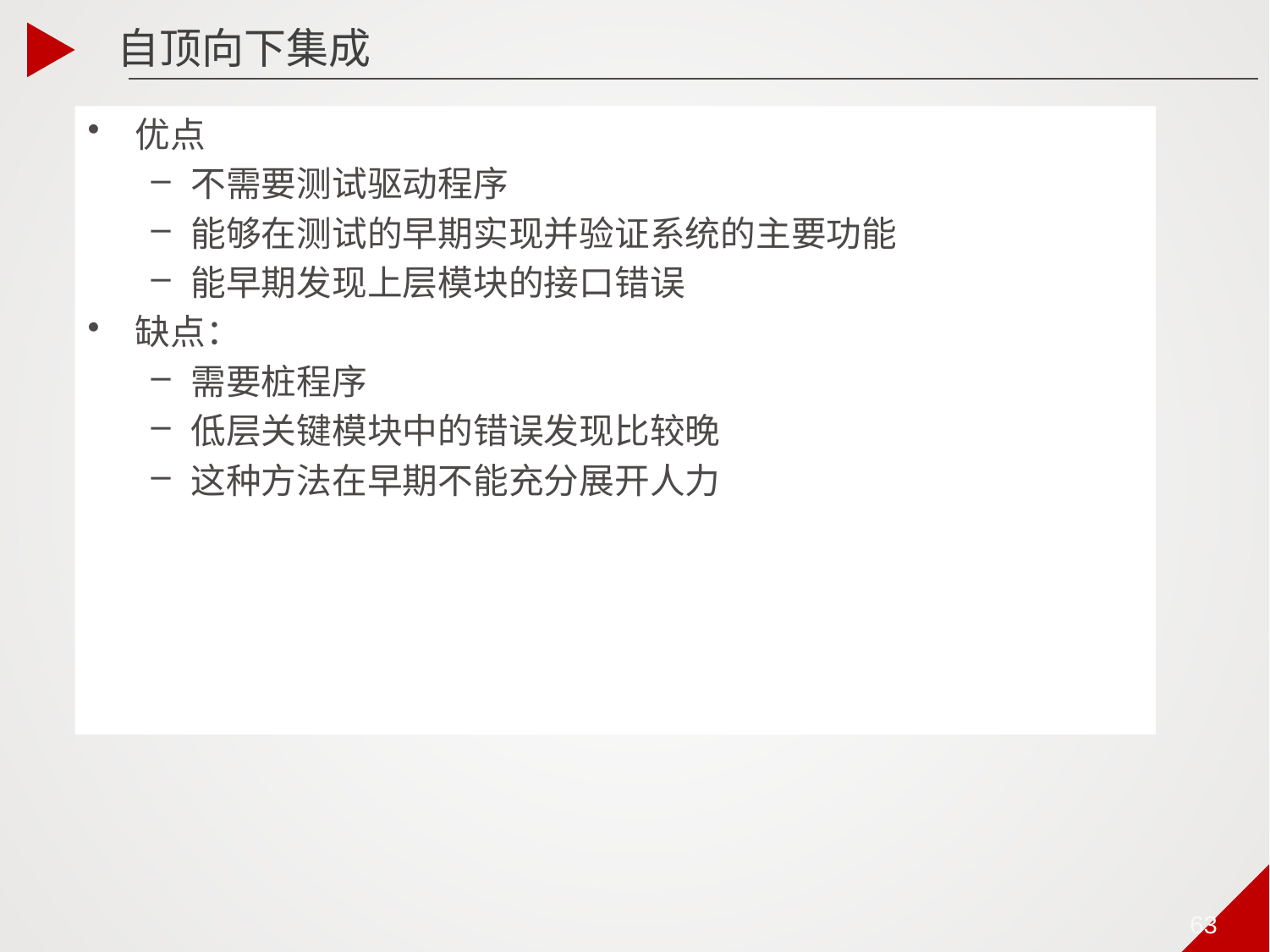

自顶向下集成

优点
不需要测试驱动程序
能够在测试的早期实现并验证系统的主要功能
能早期发现上层模块的接口错误
缺点：
需要桩程序
低层关键模块中的错误发现比较晚
这种方法在早期不能充分展开人力